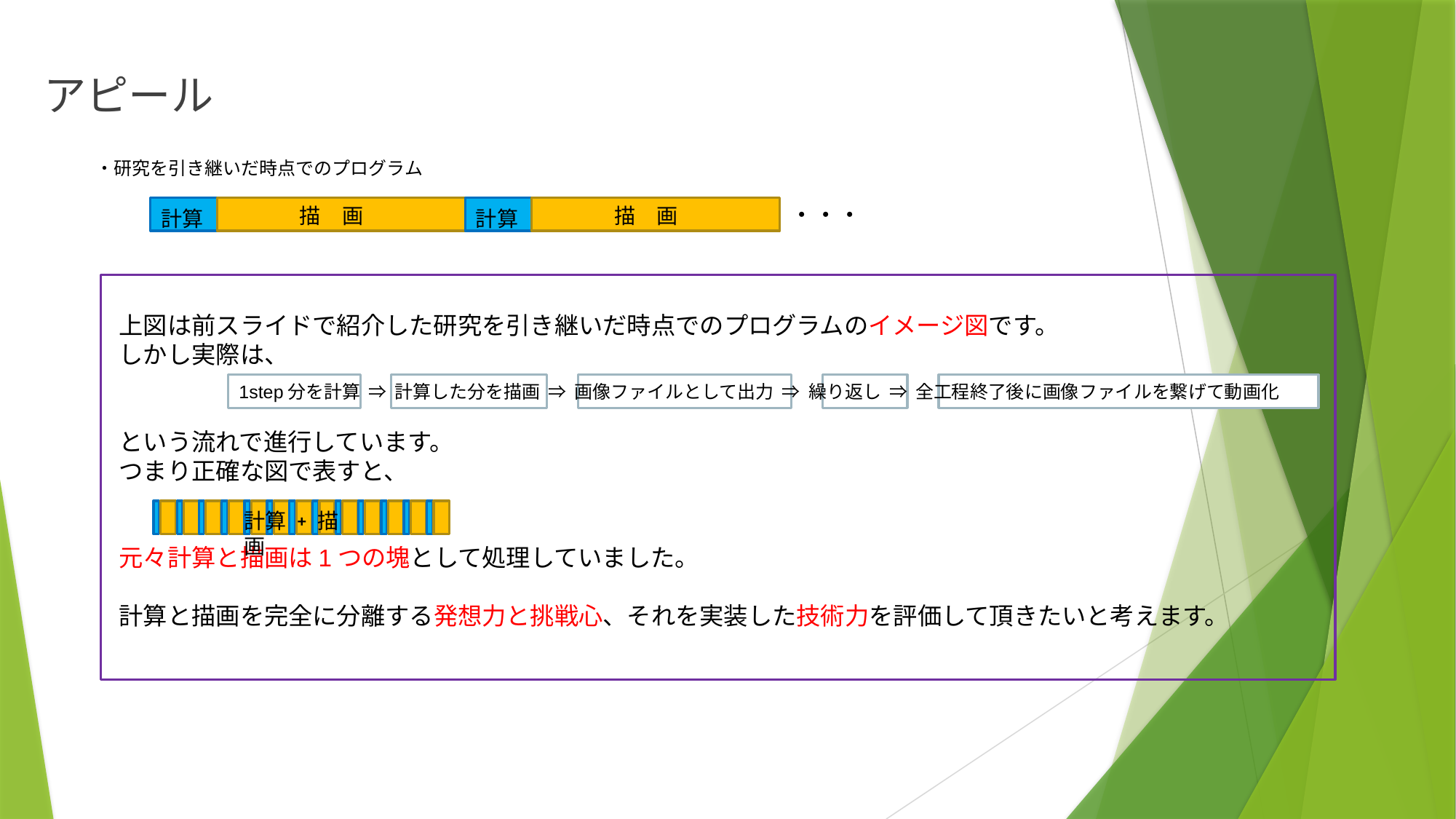

アピール
・研究を引き継いだ時点でのプログラム
・・・

描　画

描　画
計算
計算

上図は前スライドで紹介した研究を引き継いだ時点でのプログラムのイメージ図です。
しかし実際は、

という流れで進行しています。
つまり正確な図で表すと、

元々計算と描画は1つの塊として処理していました。

計算と描画を完全に分離する発想力と挑戦心、それを実装した技術力を評価して頂きたいと考えます。

1step分を計算  ⇒  計算した分を描画  ⇒  画像ファイルとして出力  ⇒  繰り返し  ⇒  全工程終了後に画像ファイルを繋げて動画化

計算 + 描画